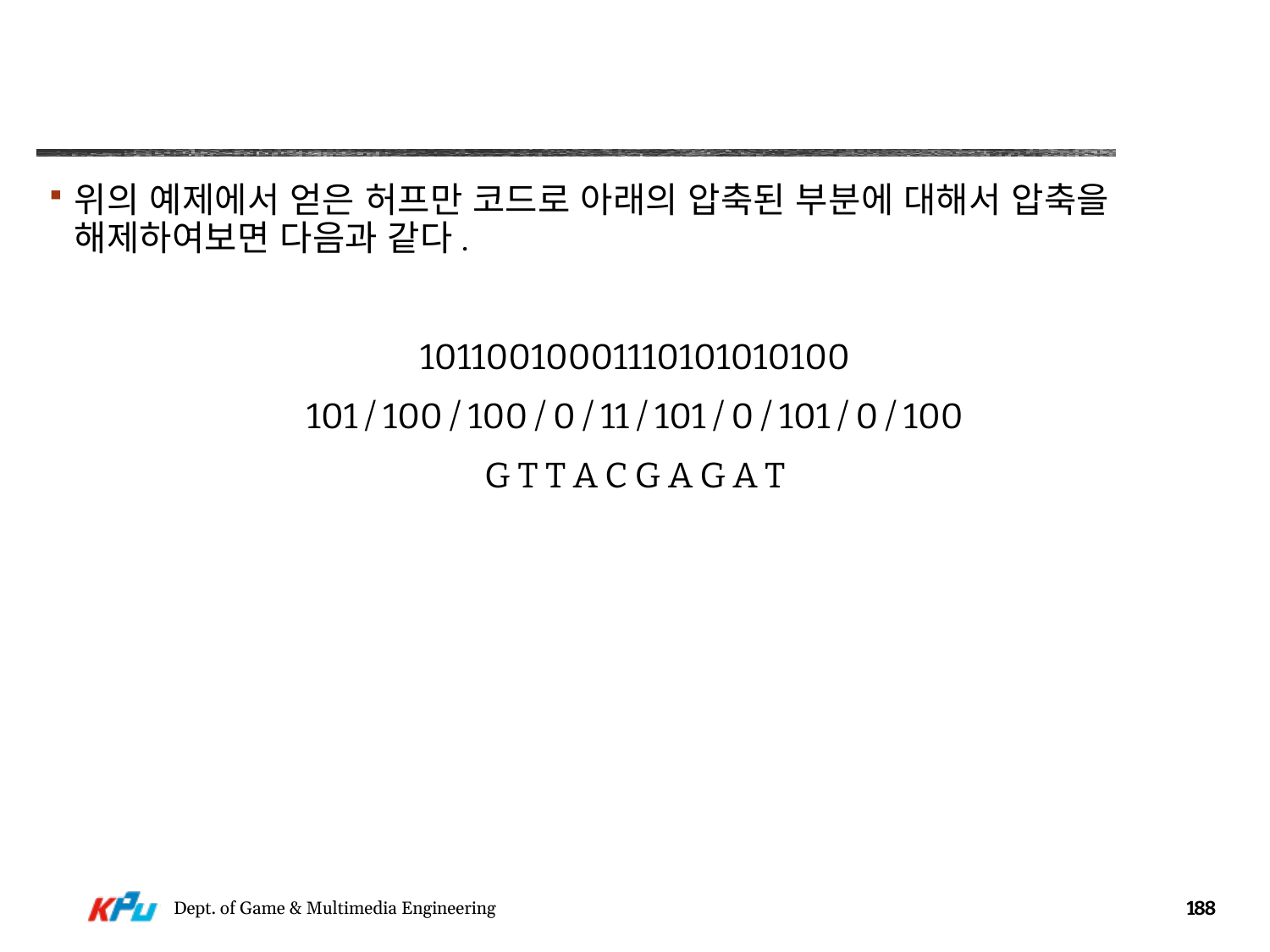

#
위의 예제에서 얻은 허프만 코드로 아래의 압축된 부분에 대해서 압축을 해제하여보면 다음과 같다.

10110010001110101010100
101 / 100 / 100 / 0 / 11 / 101 / 0 / 101 / 0 / 100
G T T A C G A G A T

Dept. of Game & Multimedia Engineering
188